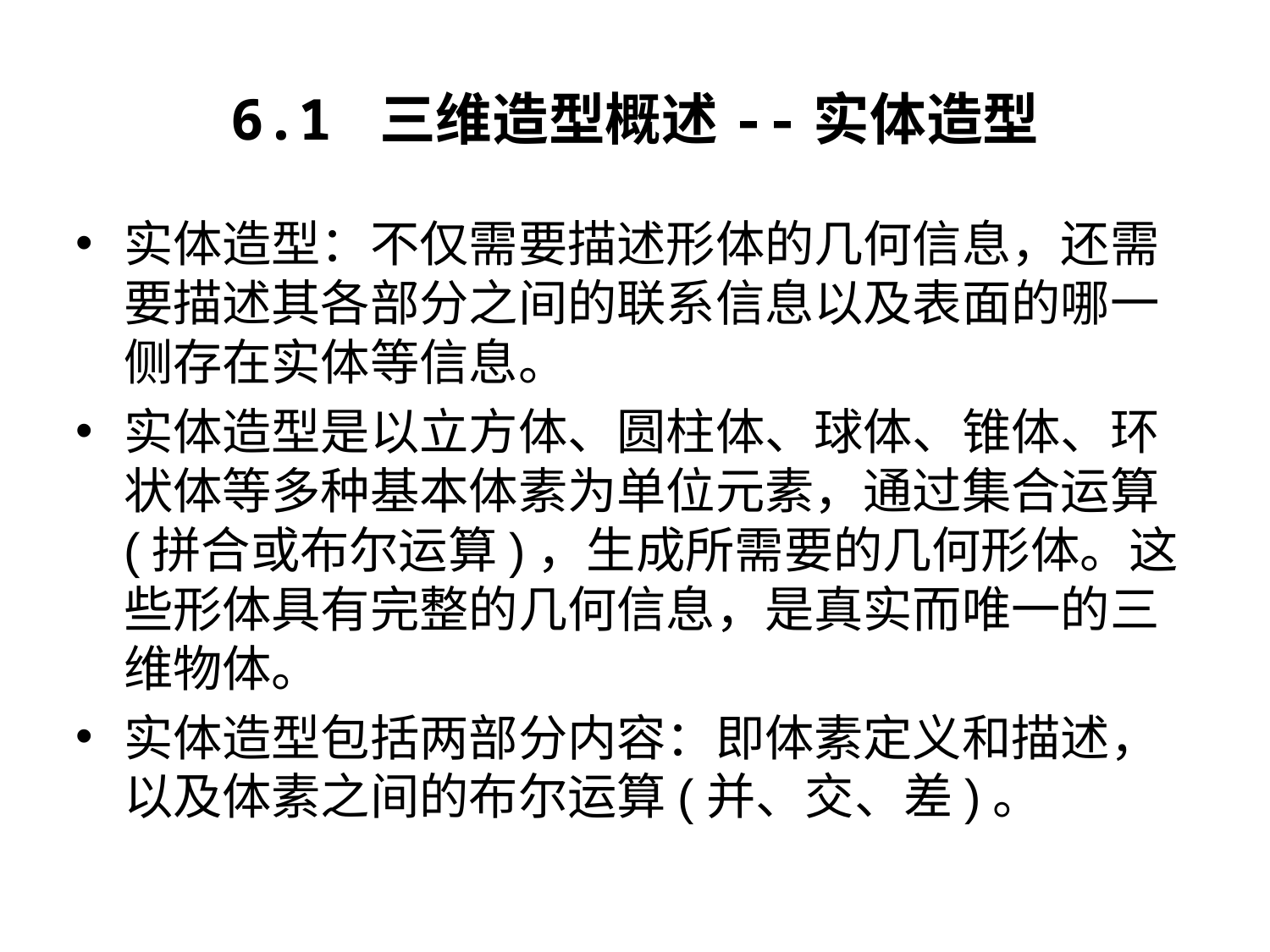

# 6.1 三维造型概述--实体造型
实体造型：不仅需要描述形体的几何信息，还需要描述其各部分之间的联系信息以及表面的哪一侧存在实体等信息。
实体造型是以立方体、圆柱体、球体、锥体、环状体等多种基本体素为单位元素，通过集合运算(拼合或布尔运算)，生成所需要的几何形体。这些形体具有完整的几何信息，是真实而唯一的三维物体。
实体造型包括两部分内容：即体素定义和描述，以及体素之间的布尔运算(并、交、差)。